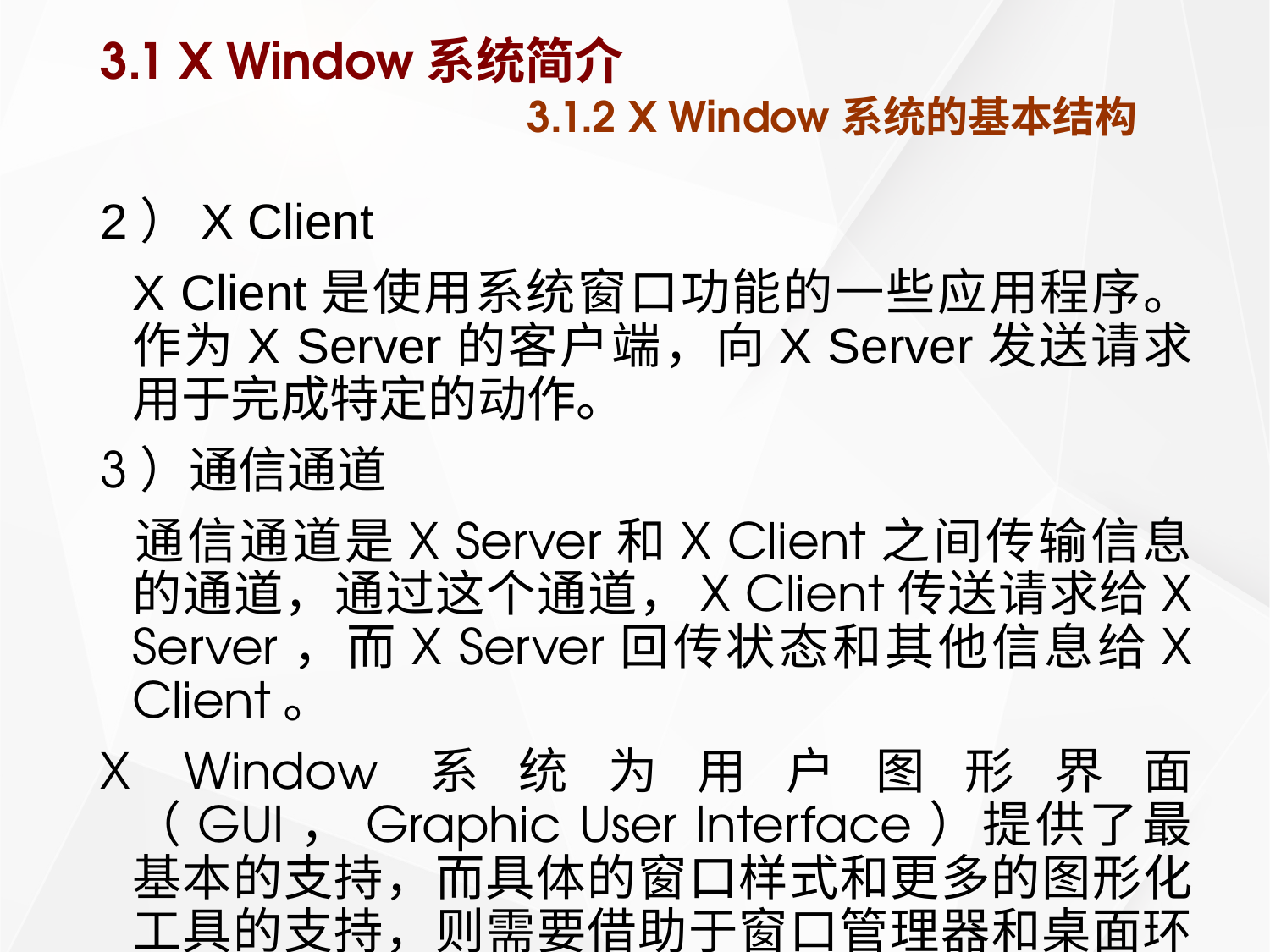

# 3.1 X Window系统简介 3.1.2 X Window系统的基本结构
2）X Client
	X Client是使用系统窗口功能的一些应用程序。作为X Server的客户端，向X Server发送请求用于完成特定的动作。
3）通信通道
	通信通道是X Server和X Client之间传输信息的通道，通过这个通道，X Client传送请求给X Server，而X Server回传状态和其他信息给X Client。
X Window系统为用户图形界面（GUI，Graphic User Interface）提供了最基本的支持，而具体的窗口样式和更多的图形化工具的支持，则需要借助于窗口管理器和桌面环境。窗口管理器是运行在X Server上的客户应用程序，它管理应用程序窗口，可以实现改变窗口尺寸、打开和关闭窗口等操作。